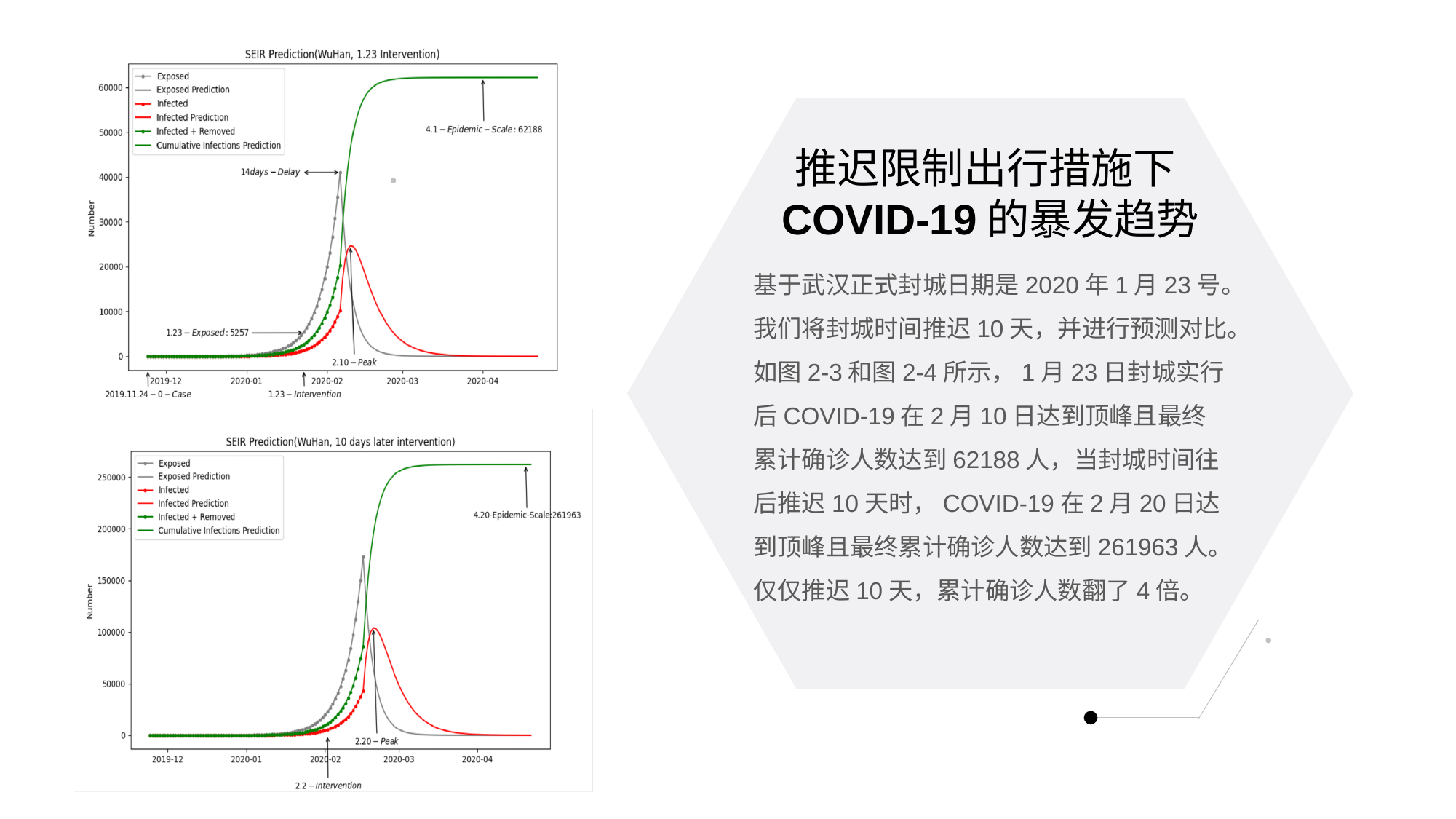

推迟限制出行措施下COVID-19的暴发趋势

基于武汉正式封城日期是2020年1月23号。我们将封城时间推迟10天，并进行预测对比。
如图2-3和图2-4所示，1月23日封城实行后COVID-19在2月10日达到顶峰且最终累计确诊人数达到62188人，当封城时间往后推迟10天时，COVID-19在2月20日达到顶峰且最终累计确诊人数达到261963人。仅仅推迟10天，累计确诊人数翻了4倍。